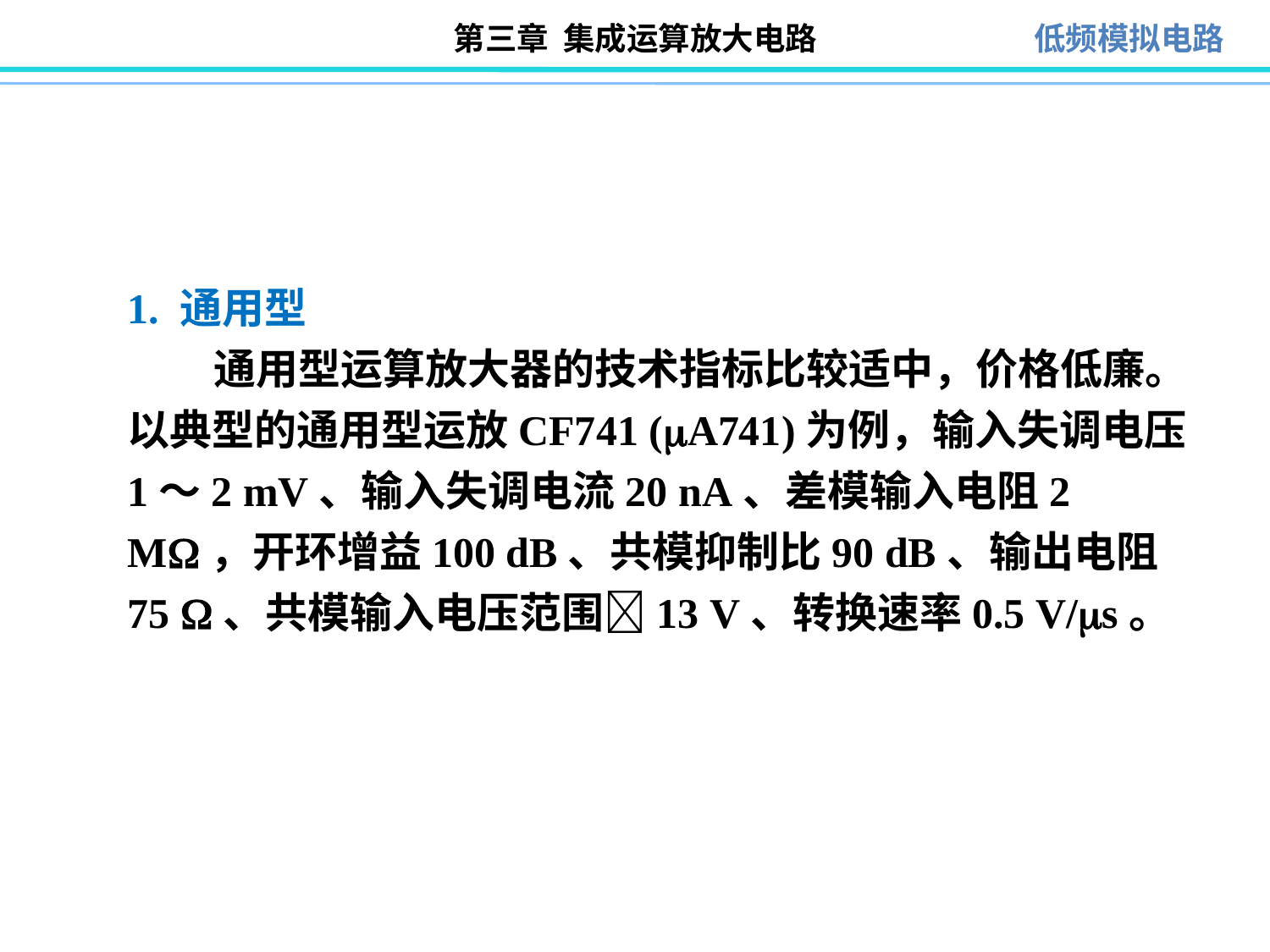

1. 通用型
        通用型运算放大器的技术指标比较适中，价格低廉。以典型的通用型运放CF741 (μA741)为例，输入失调电压1～2 mV、输入失调电流20 nA、差模输入电阻2 MΩ，开环增益100 dB、共模抑制比90 dB、输出电阻75 Ω、共模输入电压范围±13 V、转换速率0.5 V/μs。
103